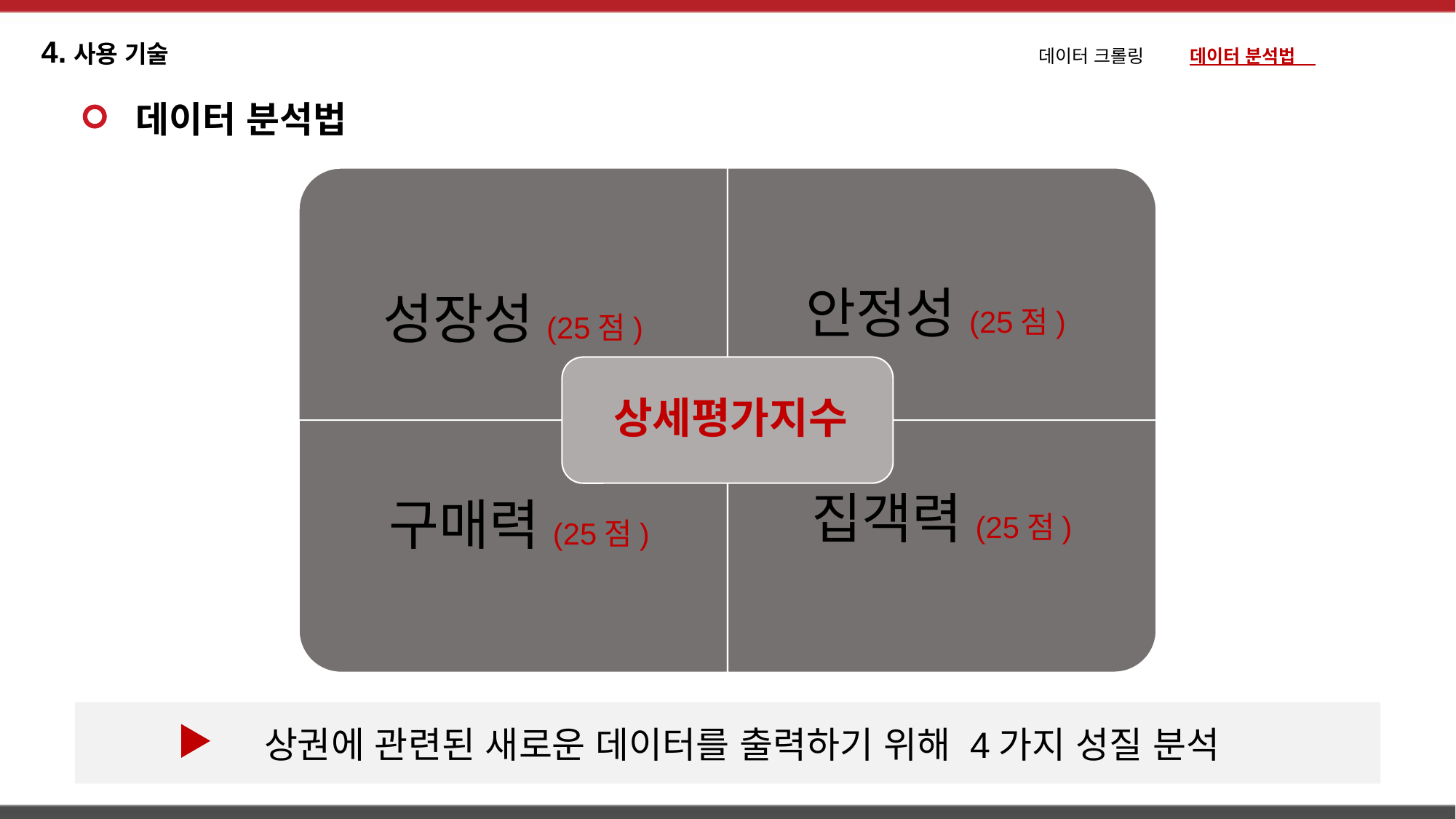

4.사용 기술
데이터 크롤링         데이터 분석법
데이터 분석법

성장성(25점)

안정성(25점)
구매력(25점)

집객력(25점)

상세평가지수

상권에 관련된 새로운 데이터를 출력하기 위해 4가지 성질 분석